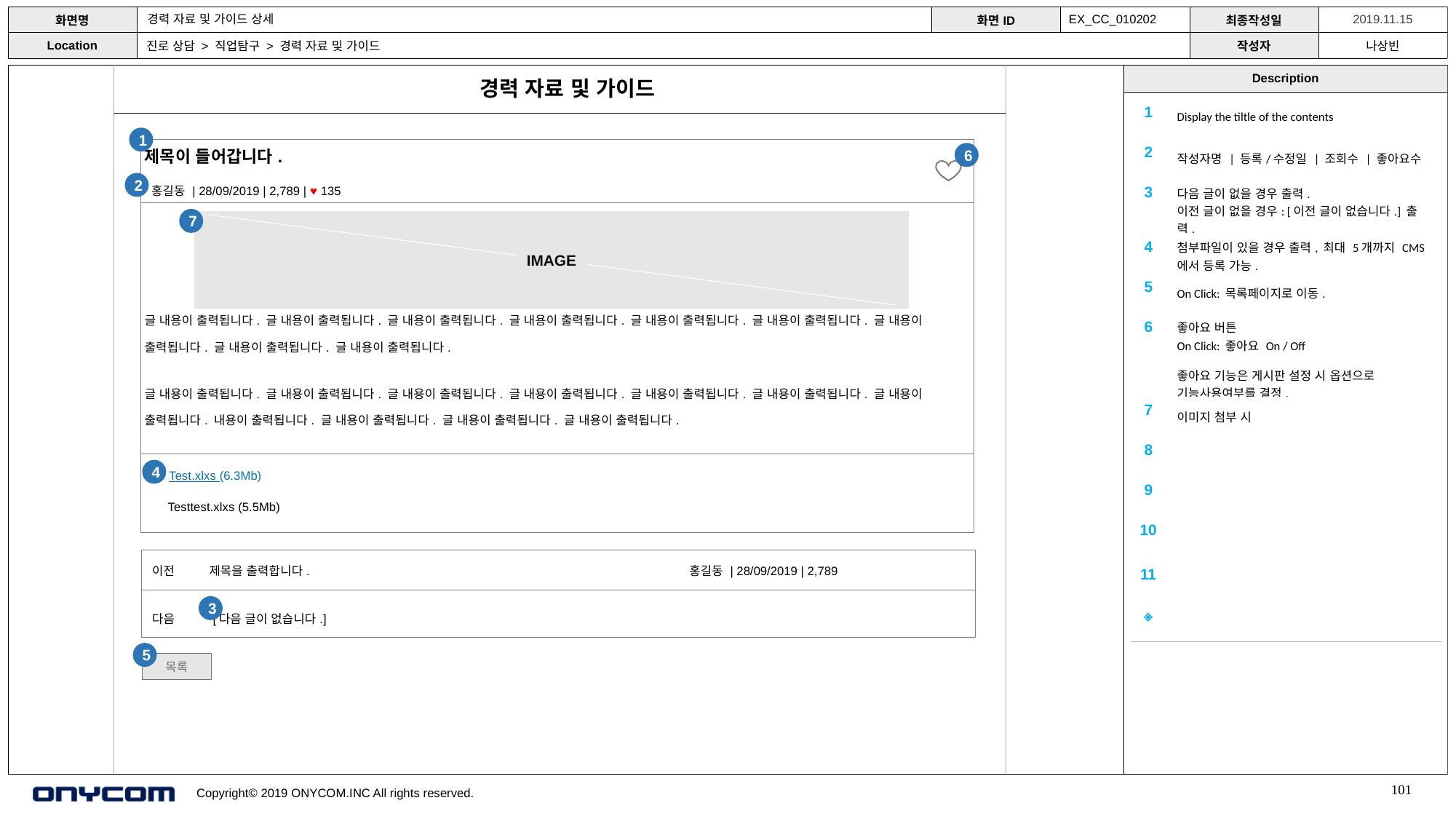

경력 자료 및 가이드 상세
EX_CC_010202
진로 상담 > 직업탐구 > 경력 자료 및 가이드
경력 자료 및 가이드
| 1 | Display the tiltle of the contents |
| --- | --- |
| 2 | 작성자명 | 등록/수정일 | 조회수 | 좋아요수 |
| 3 | 다음 글이 없을 경우 출력. 이전 글이 없을 경우: [이전 글이 없습니다.] 출력. |
| 4 | 첨부파일이 있을 경우 출력, 최대 5개까지 CMS에서 등록 가능. |
| 5 | On Click: 목록페이지로 이동. |
| 6 | 좋아요 버튼 On Click: 좋아요 On / Off 좋아요 기능은 게시판 설정 시 옵션으로 기능사용여부를 결정. |
| 7 | 이미지 첨부 시 |
| 8 |  |
| 9 |  |
| 10 |  |
| 11 |  |
| ※ |  |
1
| 제목이 들어갑니다. 홍길동 | 28/09/2019 | 2,789 | ♥ 135 |
| --- |
| 글 내용이 출력됩니다. 글 내용이 출력됩니다. 글 내용이 출력됩니다. 글 내용이 출력됩니다. 글 내용이 출력됩니다. 글 내용이 출력됩니다. 글 내용이 출력됩니다. 글 내용이 출력됩니다. 글 내용이 출력됩니다. 글 내용이 출력됩니다. 글 내용이 출력됩니다. 글 내용이 출력됩니다. 글 내용이 출력됩니다. 글 내용이 출력됩니다. 글 내용이 출력됩니다. 글 내용이 출력됩니다. 내용이 출력됩니다. 글 내용이 출력됩니다. 글 내용이 출력됩니다. 글 내용이 출력됩니다. |
|  |
6

2
7

IMAGE
4
Test.xlxs (6.3Mb)
Testtest.xlxs (5.5Mb)
| 이전 제목을 출력합니다. 홍길동 | 28/09/2019 | 2,789 |
| --- |
| 다음 [다음 글이 없습니다.] |
3
5
목록
101